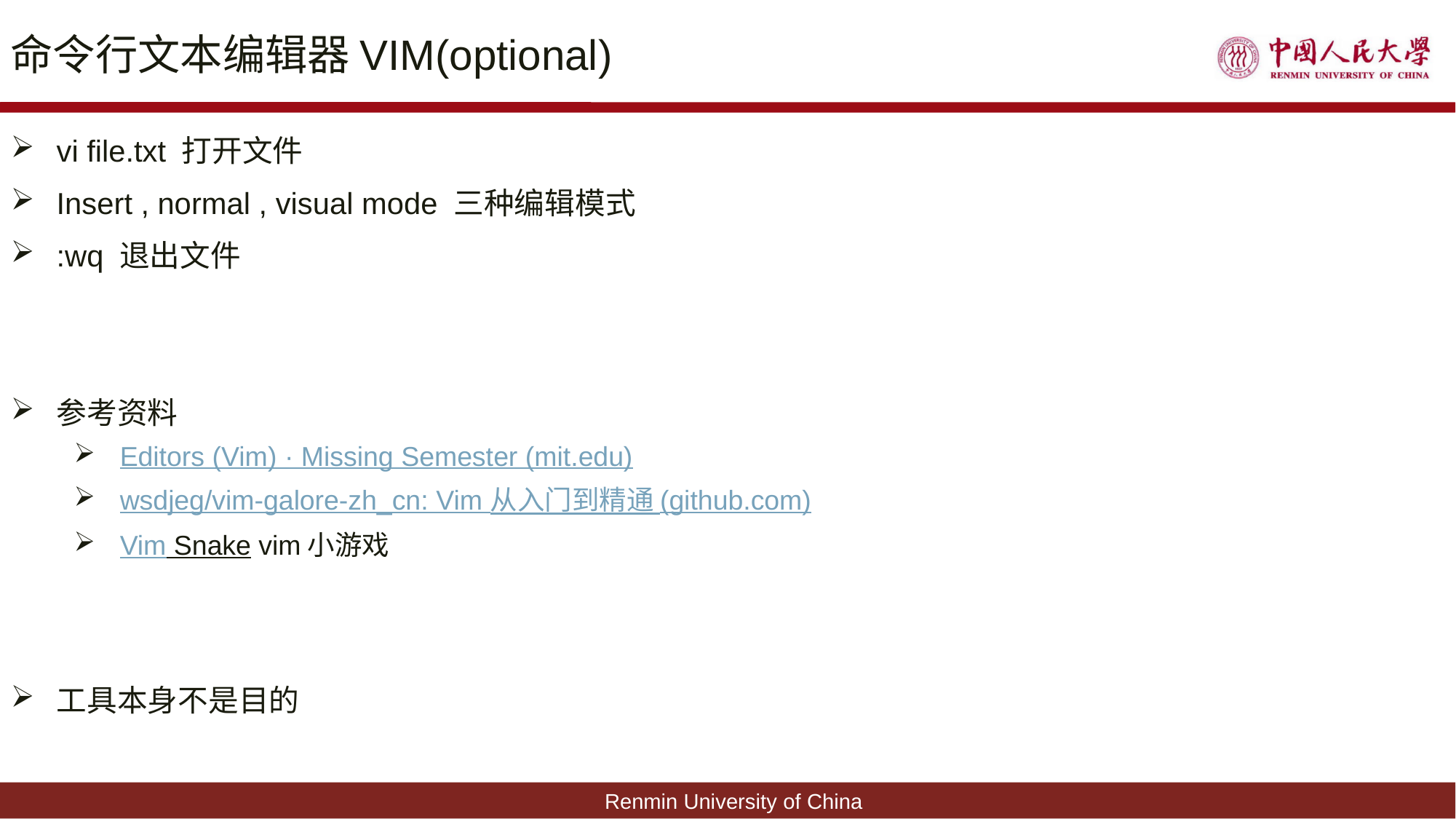

# 命令行文本编辑器VIM(optional)
vi file.txt 打开文件
Insert , normal , visual mode 三种编辑模式
:wq 退出文件

参考资料
Editors (Vim) · Missing Semester (mit.edu)
wsdjeg/vim-galore-zh_cn: Vim 从入门到精通 (github.com)
Vim Snake vim小游戏

工具本身不是目的